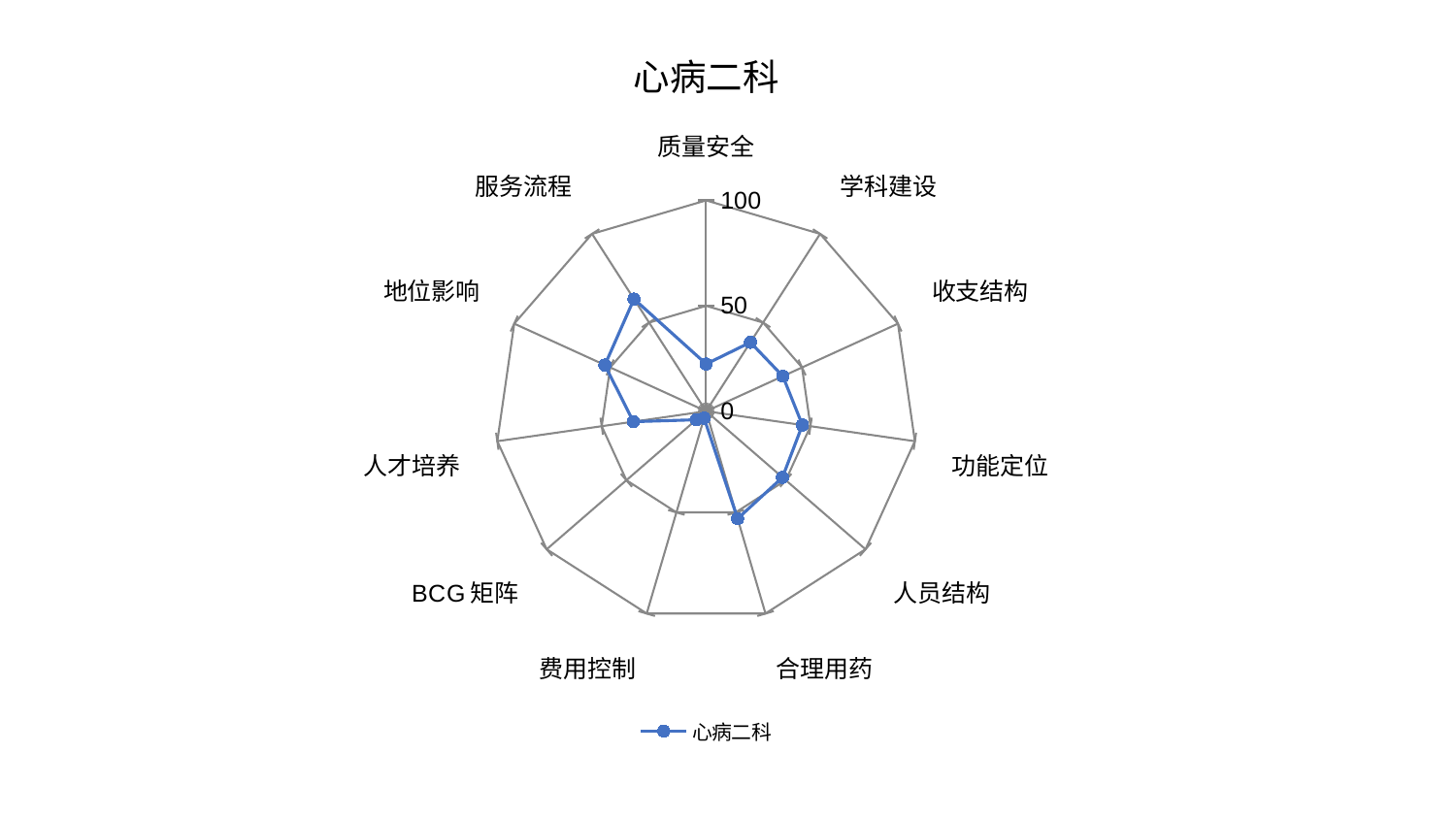

### Chart: 心病二科

| Category | 心病二科 |
|---|---|
| 质量安全 | 22.397175329479214 |
| 学科建设 | 38.856328223333136 |
| 收支结构 | 40.02298530793634 |
| 功能定位 | 46.13917654586352 |
| 人员结构 | 47.929473038431524 |
| 合理用药 | 53.07960247488411 |
| 费用控制 | 3.4152170176832684 |
| BCG矩阵 | 6.2114848274883006 |
| 人才培养 | 34.85826516596219 |
| 地位影响 | 52.77311556785704 |
| 服务流程 | 63.26306866644734 |
165